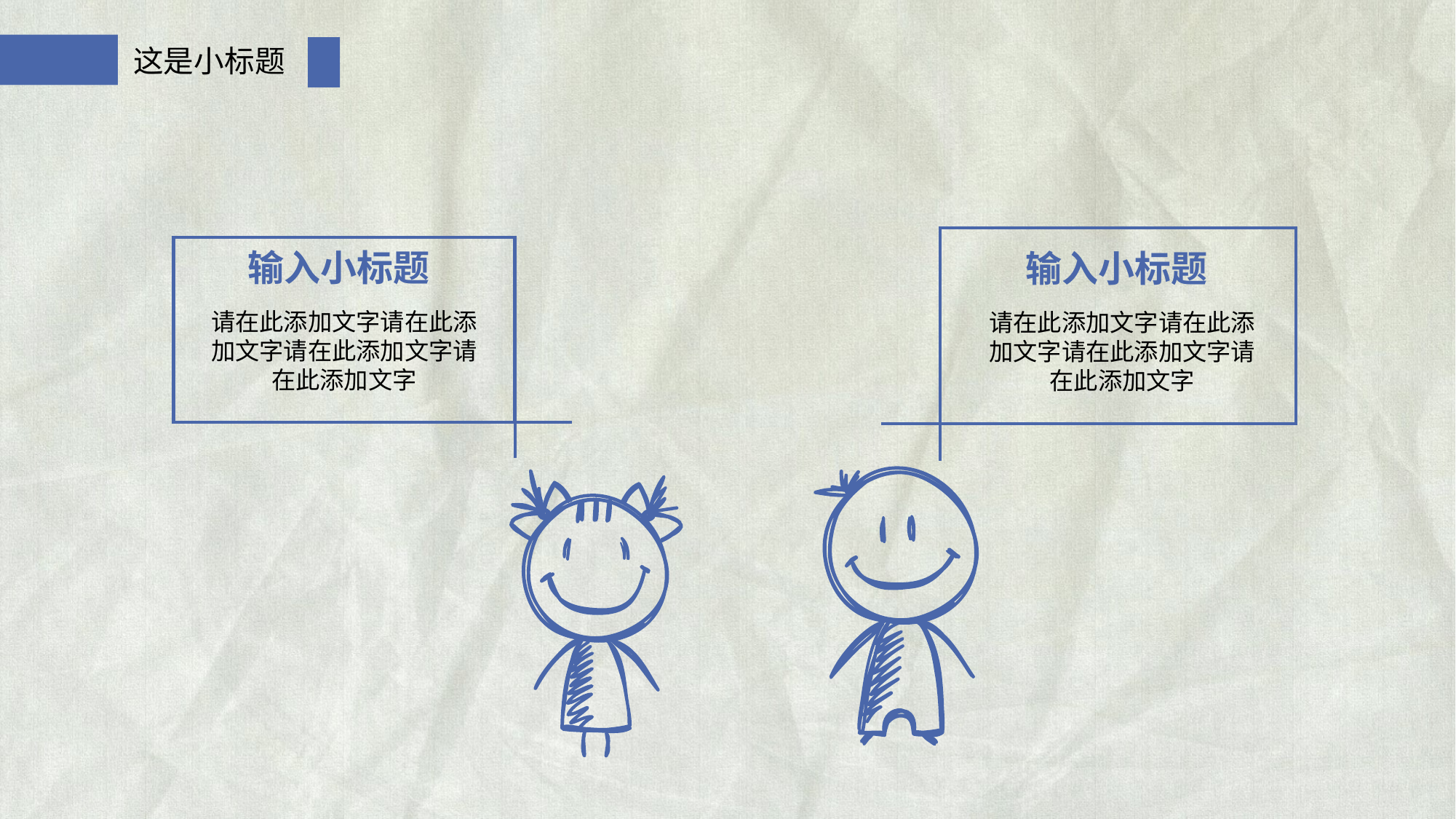

这是小标题

输入小标题
输入小标题
请在此添加文字请在此添加文字请在此添加文字请在此添加文字
请在此添加文字请在此添加文字请在此添加文字请在此添加文字